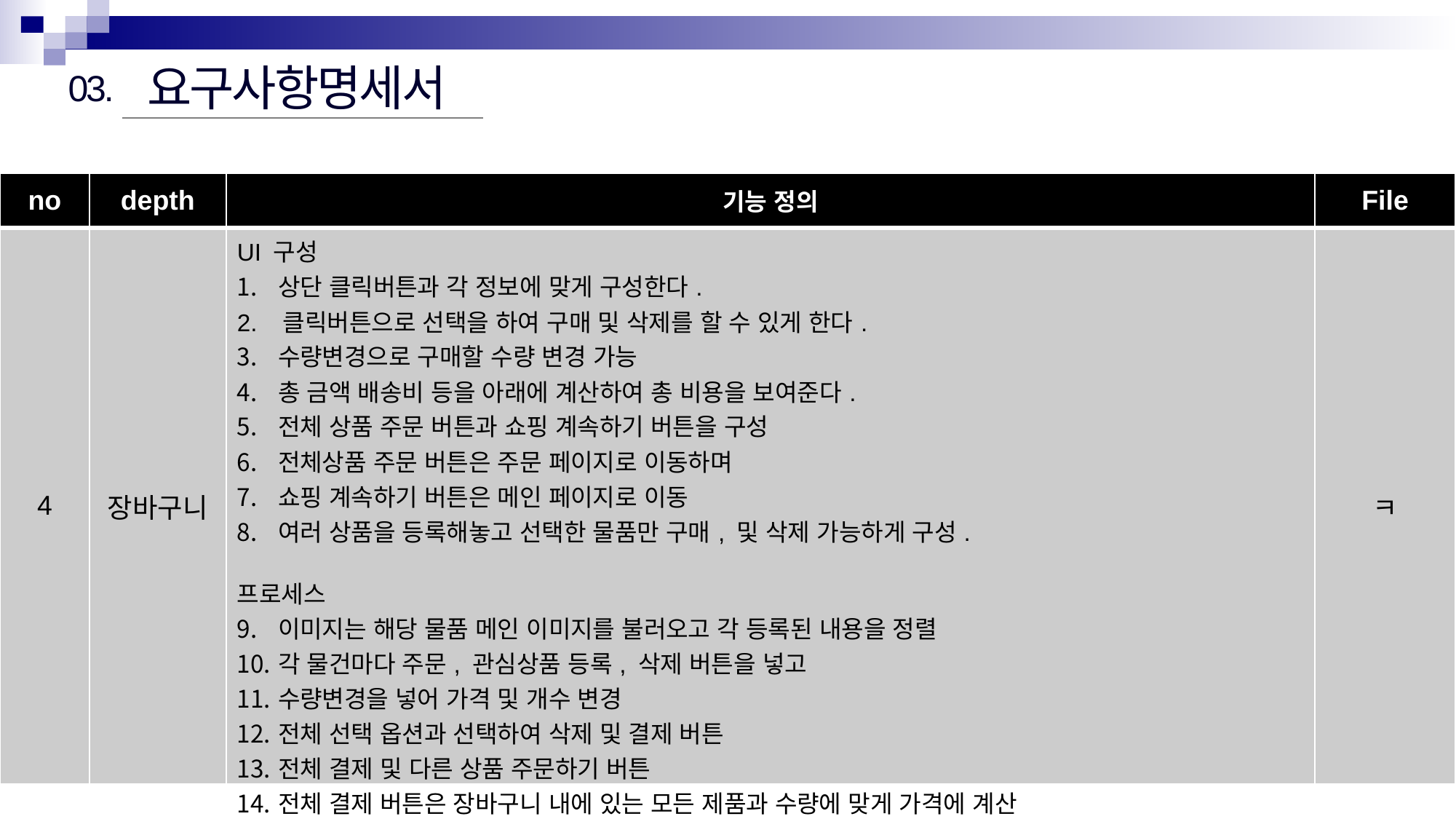

요구사항명세서
03.
| no | depth | 기능 정의 | File |
| --- | --- | --- | --- |
| 4 | 장바구니 | UI 구성 상단 클릭버튼과 각 정보에 맞게 구성한다. 2. 클릭버튼으로 선택을 하여 구매 및 삭제를 할 수 있게 한다. 수량변경으로 구매할 수량 변경 가능 총 금액 배송비 등을 아래에 계산하여 총 비용을 보여준다. 전체 상품 주문 버튼과 쇼핑 계속하기 버튼을 구성 전체상품 주문 버튼은 주문 페이지로 이동하며 쇼핑 계속하기 버튼은 메인 페이지로 이동 여러 상품을 등록해놓고 선택한 물품만 구매, 및 삭제 가능하게 구성. 프로세스 이미지는 해당 물품 메인 이미지를 불러오고 각 등록된 내용을 정렬 각 물건마다 주문, 관심상품 등록, 삭제 버튼을 넣고 수량변경을 넣어 가격 및 개수 변경 전체 선택 옵션과 선택하여 삭제 및 결제 버튼 전체 결제 및 다른 상품 주문하기 버튼 전체 결제 버튼은 장바구니 내에 있는 모든 제품과 수량에 맞게 가격에 계산 다른 상품주문하기는 메인 페이지로 이동. | ㅋ |